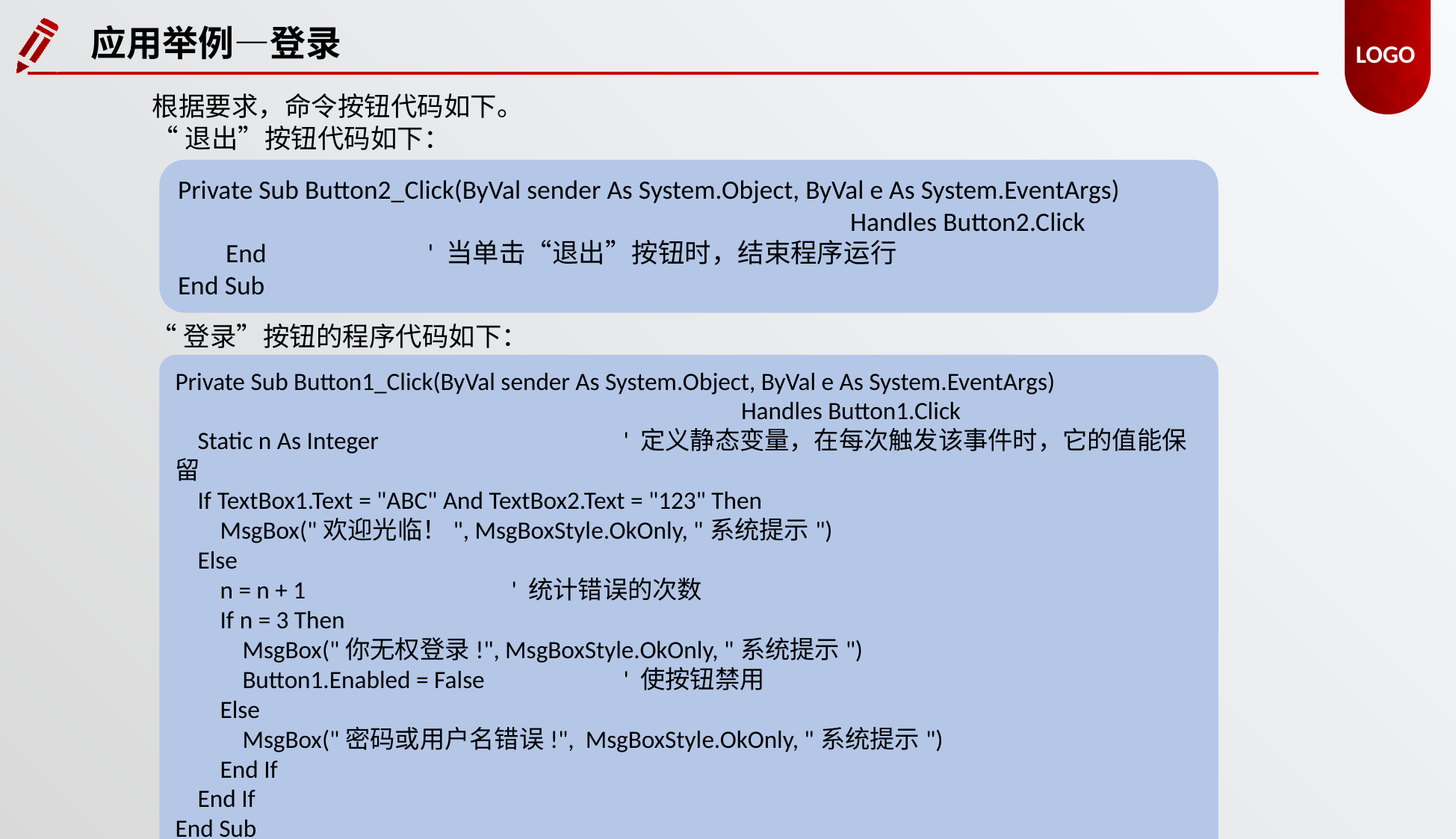

应用举例—登录
根据要求，命令按钮代码如下。
“退出”按钮代码如下：
Private Sub Button2_Click(ByVal sender As System.Object, ByVal e As System.EventArgs)
						Handles Button2.Click
        End                           ' 当单击“退出”按钮时，结束程序运行
End Sub
“登录”按钮的程序代码如下：
Private Sub Button1_Click(ByVal sender As System.Object, ByVal e As System.EventArgs)
					 Handles Button1.Click
    Static n As Integer              		' 定义静态变量，在每次触发该事件时，它的值能保留
    If TextBox1.Text = "ABC" And TextBox2.Text = "123" Then
        MsgBox("欢迎光临！", MsgBoxStyle.OkOnly, "系统提示")
    Else
        n = n + 1                        	' 统计错误的次数
        If n = 3 Then
            MsgBox("你无权登录!", MsgBoxStyle.OkOnly, "系统提示")
            Button1.Enabled = False       	' 使按钮禁用
        Else
            MsgBox("密码或用户名错误!",  MsgBoxStyle.OkOnly, "系统提示")
        End If
    End If
End Sub